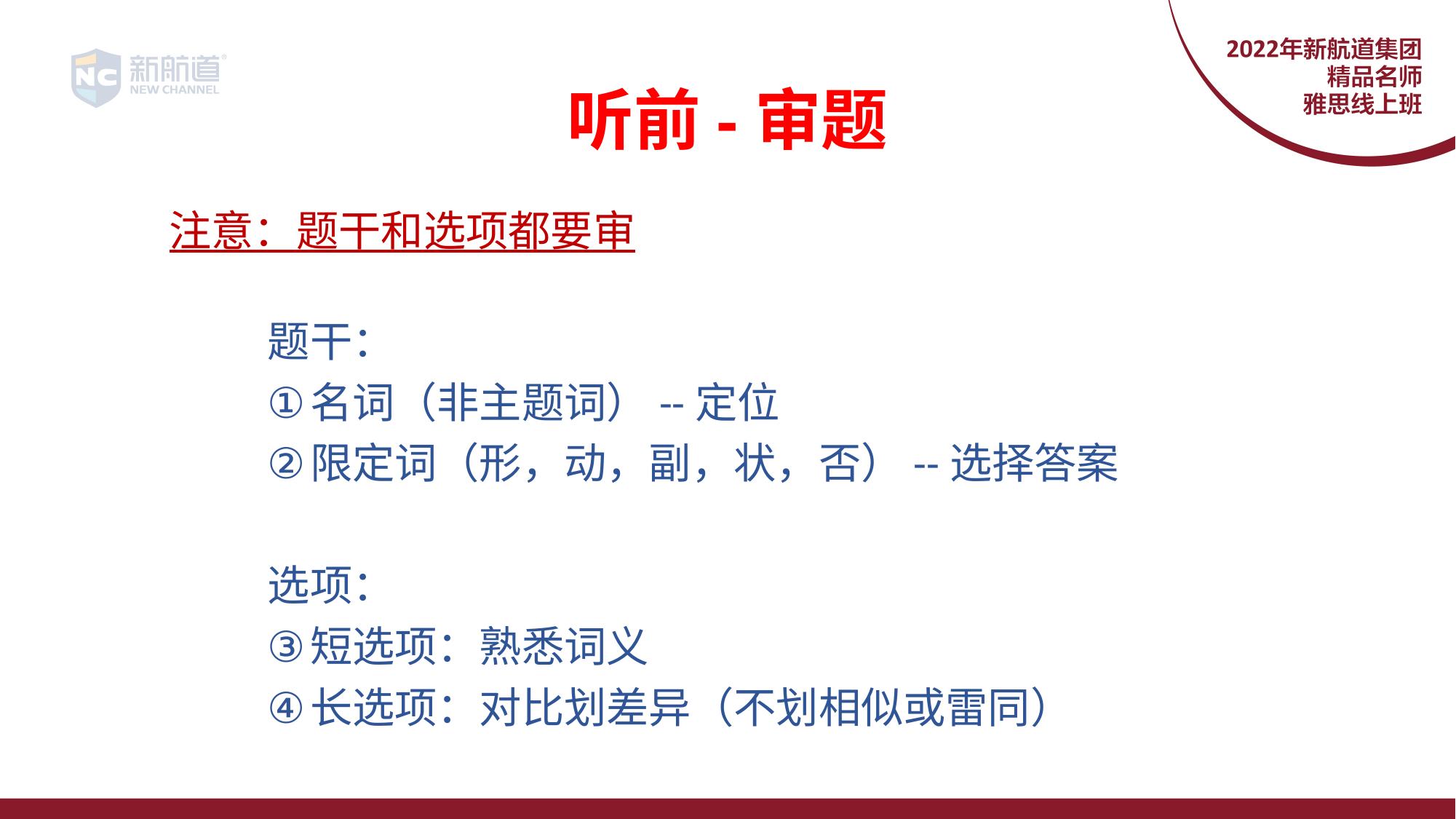

# 听前-审题
注意：题干和选项都要审
题干：
名词（非主题词）--定位
限定词（形，动，副，状，否）--选择答案

选项：
短选项：熟悉词义
长选项：对比划差异（不划相似或雷同）